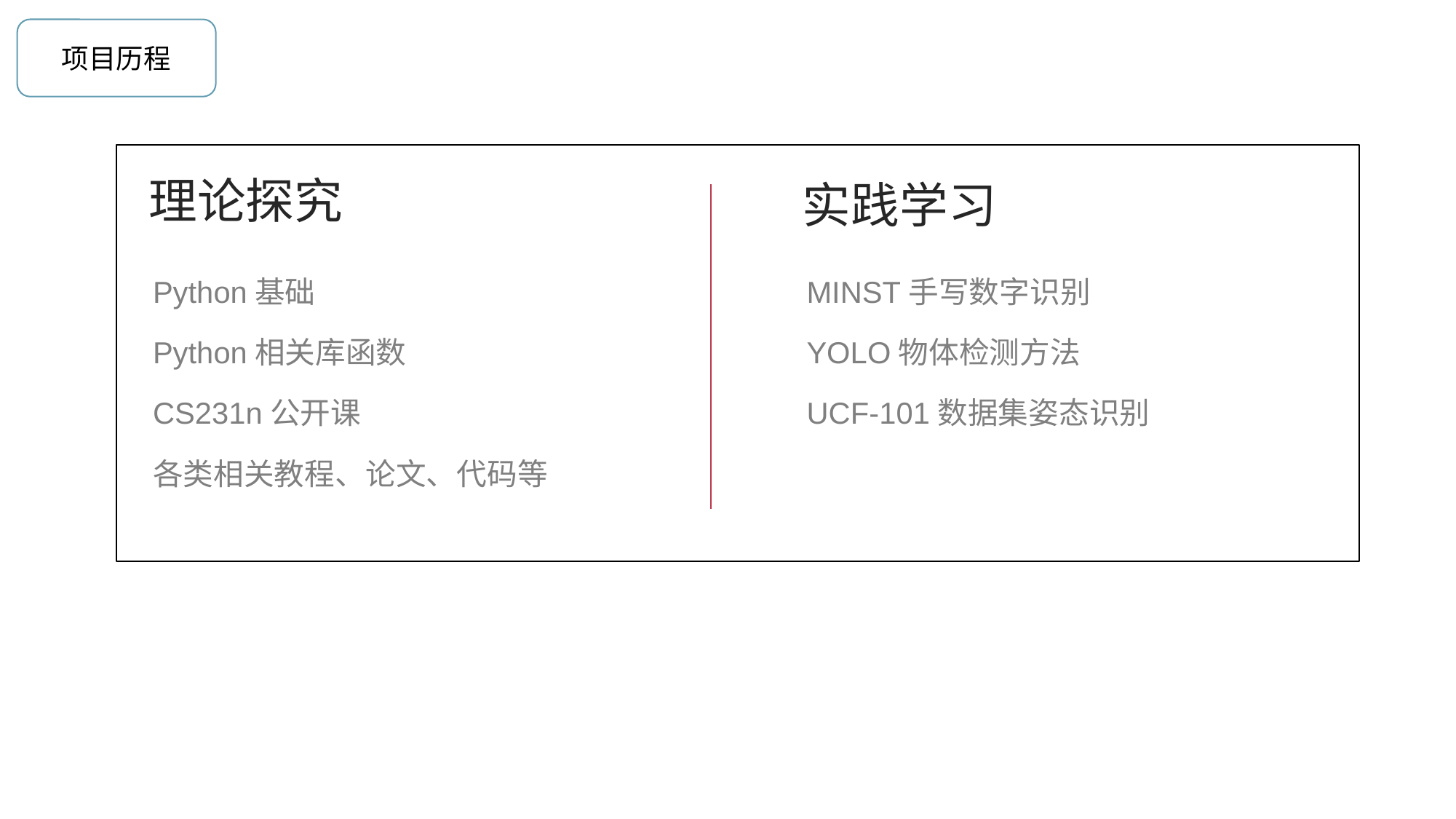

项目历程

理论探究
实践学习
Python基础
Python相关库函数
CS231n公开课
各类相关教程、论文、代码等

MINST手写数字识别
YOLO物体检测方法
UCF-101数据集姿态识别

小标题